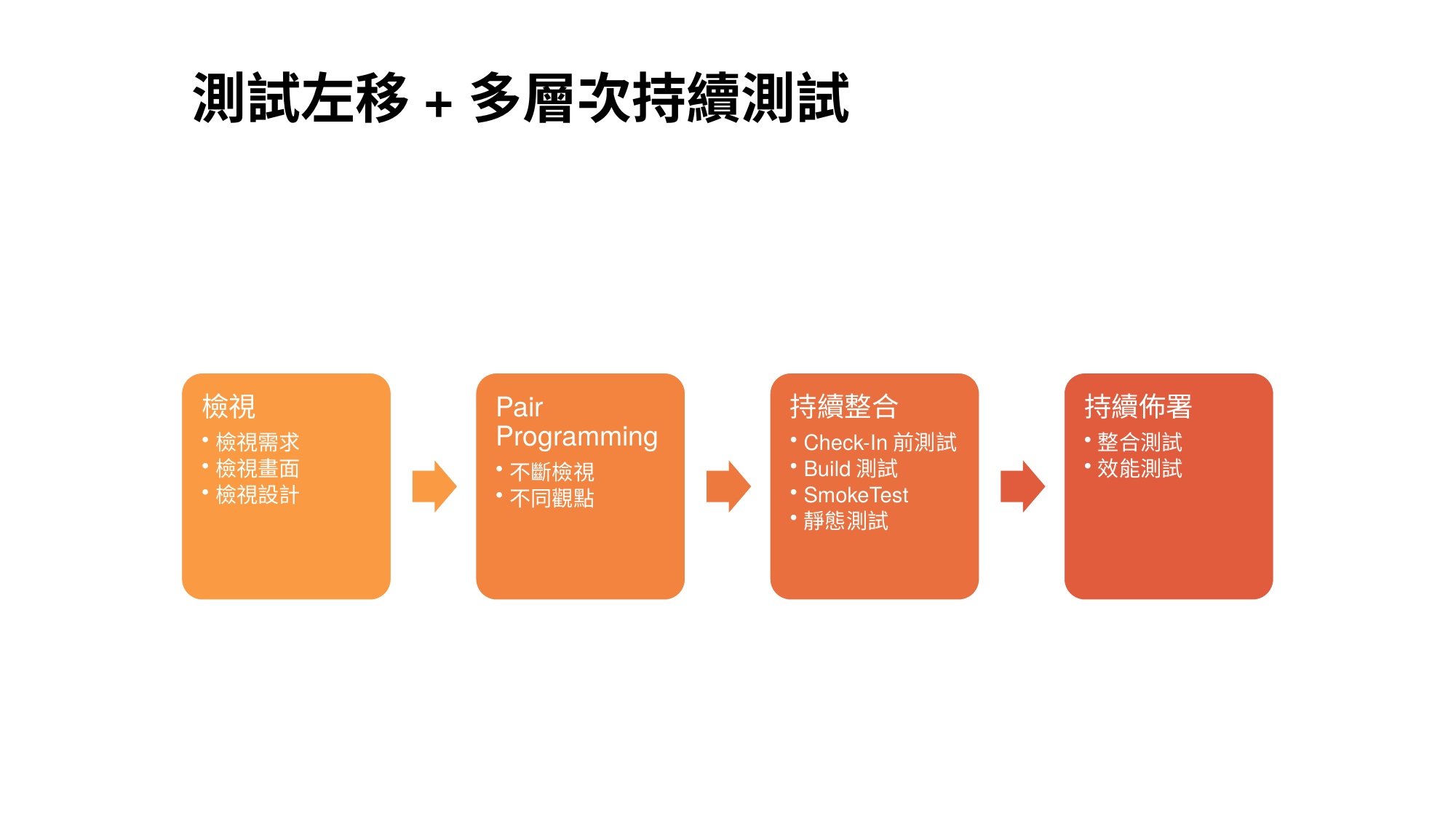

# 測試左移+多層次持續測試
檢視
檢視需求
檢視畫面
檢視設計

Pair Programming
不斷檢視
不同觀點

持續整合
Check-In前測試
Build測試
SmokeTest
靜態測試

持續佈署
整合測試
效能測試